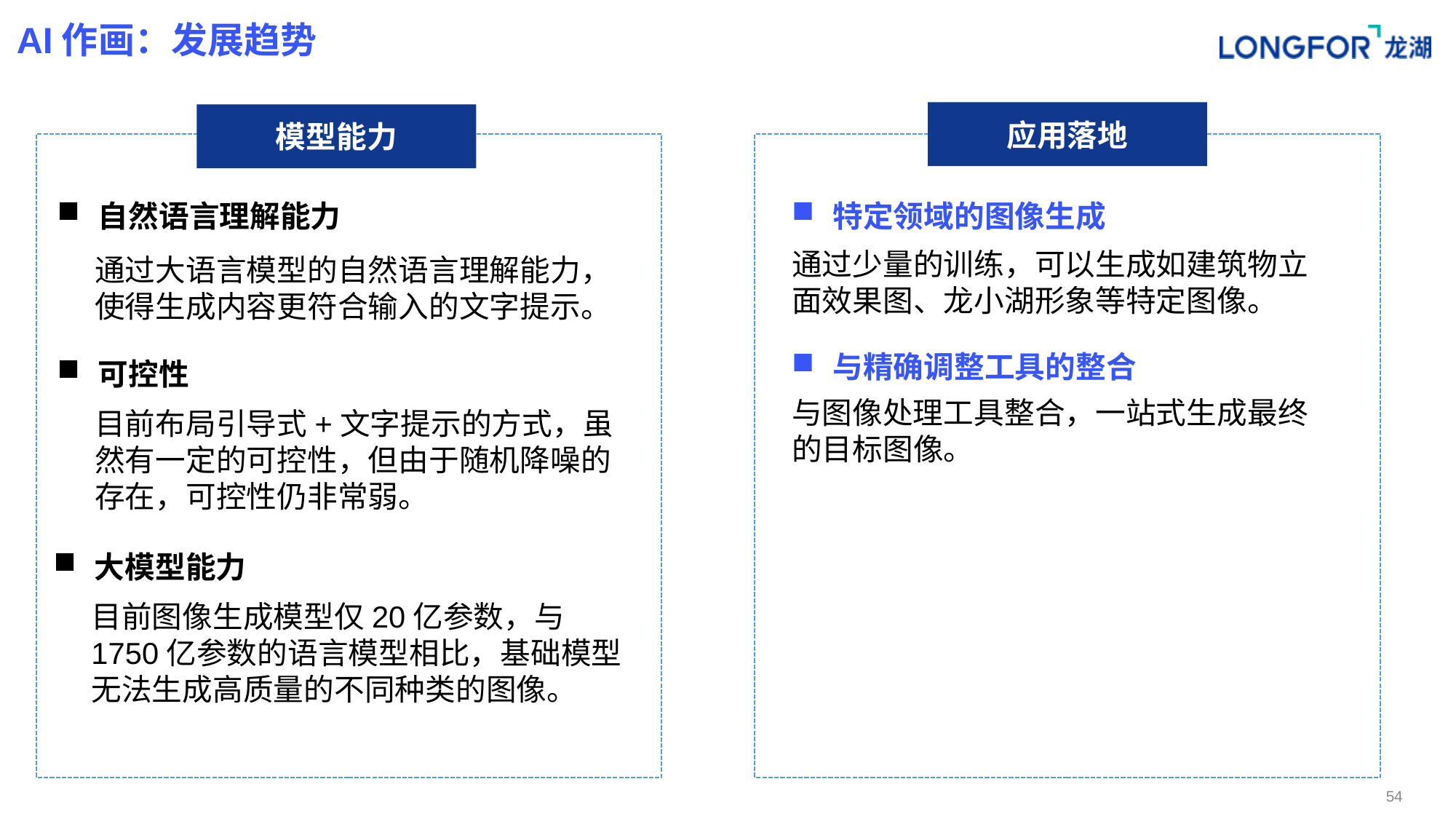

# AI作画：发展趋势
应用落地
模型能力

自然语言理解能力
特定领域的图像生成
通过少量的训练，可以生成如建筑物立面效果图、龙小湖形象等特定图像。
通过大语言模型的自然语言理解能力，使得生成内容更符合输入的文字提示。
与精确调整工具的整合
可控性
与图像处理工具整合，一站式生成最终的目标图像。
目前布局引导式+文字提示的方式，虽然有一定的可控性，但由于随机降噪的存在，可控性仍非常弱。
大模型能力
目前图像生成模型仅20亿参数，与1750亿参数的语言模型相比，基础模型无法生成高质量的不同种类的图像。